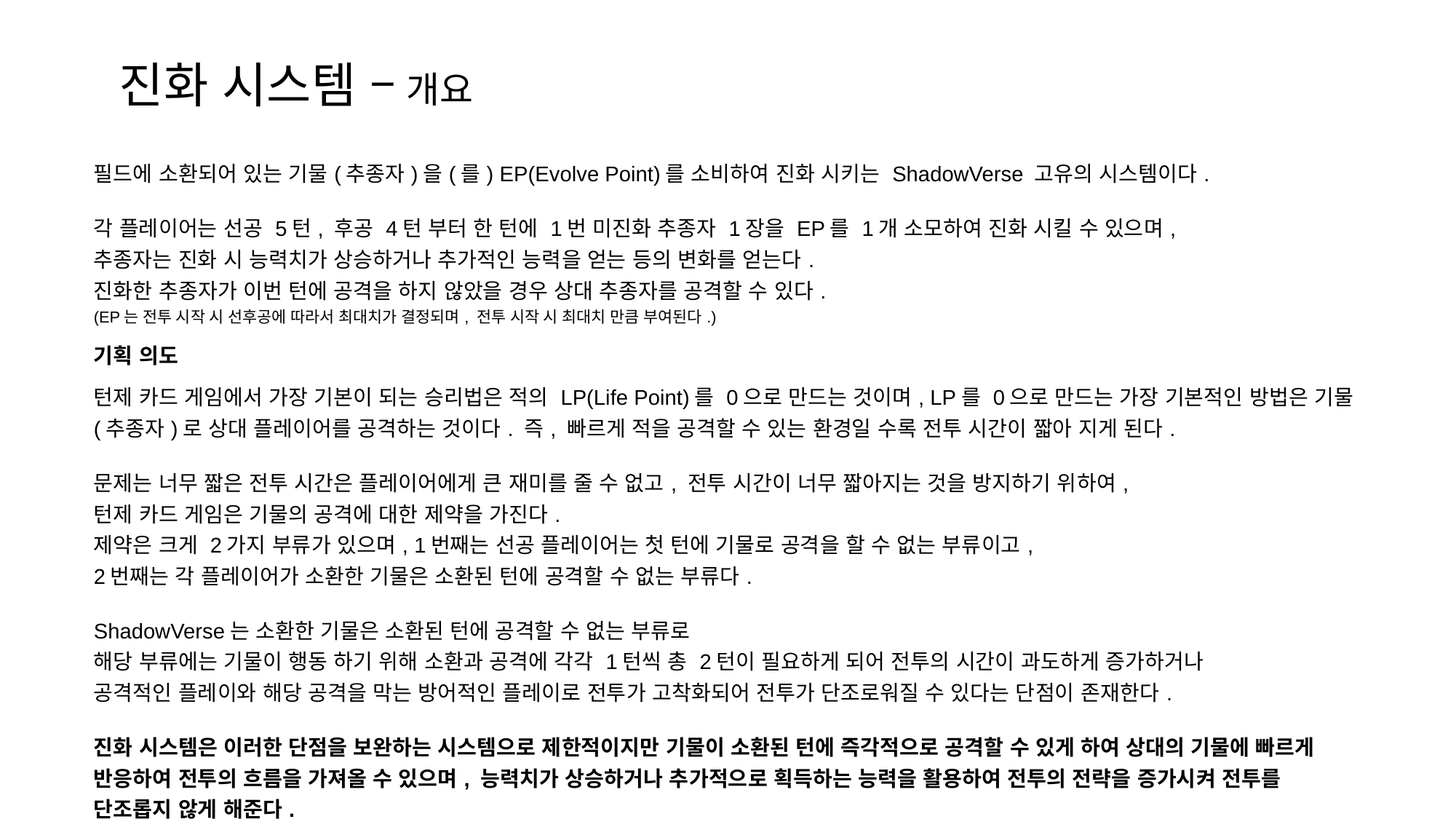

진화 시스템 – 개요
| 필드에 소환되어 있는 기물(추종자)을(를) EP(Evolve Point)를 소비하여 진화 시키는 ShadowVerse 고유의 시스템이다. 각 플레이어는 선공 5턴, 후공 4턴 부터 한 턴에 1번 미진화 추종자 1장을 EP를 1개 소모하여 진화 시킬 수 있으며, 추종자는 진화 시 능력치가 상승하거나 추가적인 능력을 얻는 등의 변화를 얻는다. 진화한 추종자가 이번 턴에 공격을 하지 않았을 경우 상대 추종자를 공격할 수 있다. (EP는 전투 시작 시 선후공에 따라서 최대치가 결정되며, 전투 시작 시 최대치 만큼 부여된다.) |
| --- |
| 기획 의도 |
| 턴제 카드 게임에서 가장 기본이 되는 승리법은 적의 LP(Life Point)를 0으로 만드는 것이며, LP를 0으로 만드는 가장 기본적인 방법은 기물(추종자)로 상대 플레이어를 공격하는 것이다. 즉, 빠르게 적을 공격할 수 있는 환경일 수록 전투 시간이 짧아 지게 된다. 문제는 너무 짧은 전투 시간은 플레이어에게 큰 재미를 줄 수 없고, 전투 시간이 너무 짧아지는 것을 방지하기 위하여, 턴제 카드 게임은 기물의 공격에 대한 제약을 가진다. 제약은 크게 2가지 부류가 있으며, 1번째는 선공 플레이어는 첫 턴에 기물로 공격을 할 수 없는 부류이고, 2번째는 각 플레이어가 소환한 기물은 소환된 턴에 공격할 수 없는 부류다. ShadowVerse는 소환한 기물은 소환된 턴에 공격할 수 없는 부류로 해당 부류에는 기물이 행동 하기 위해 소환과 공격에 각각 1턴씩 총 2턴이 필요하게 되어 전투의 시간이 과도하게 증가하거나 공격적인 플레이와 해당 공격을 막는 방어적인 플레이로 전투가 고착화되어 전투가 단조로워질 수 있다는 단점이 존재한다. 진화 시스템은 이러한 단점을 보완하는 시스템으로 제한적이지만 기물이 소환된 턴에 즉각적으로 공격할 수 있게 하여 상대의 기물에 빠르게 반응하여 전투의 흐름을 가져올 수 있으며, 능력치가 상승하거나 추가적으로 획득하는 능력을 활용하여 전투의 전략을 증가시켜 전투를 단조롭지 않게 해준다. |